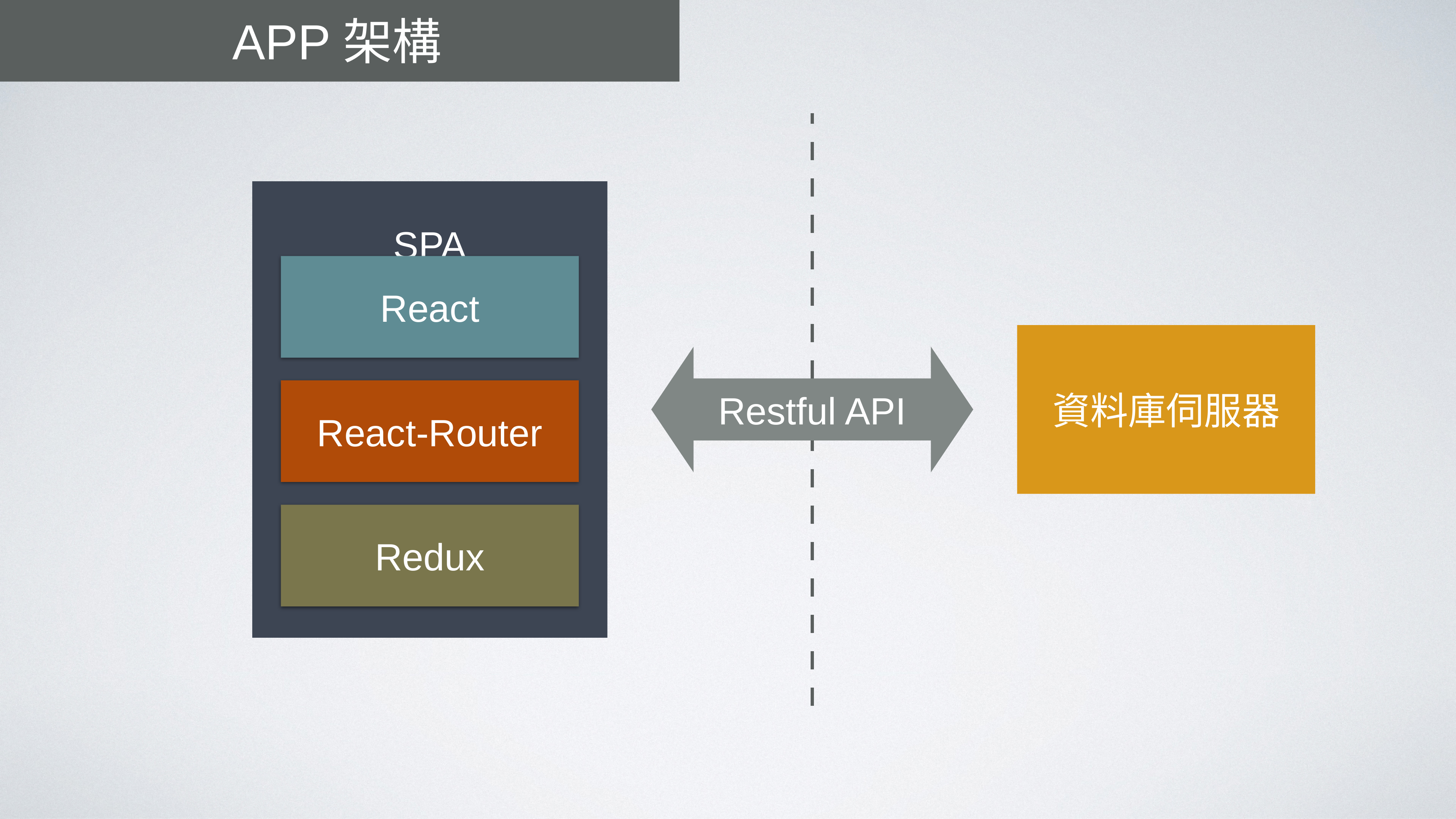

# APP架構

SPA

React
資料庫伺服器
Restful API
React-Router
Redux